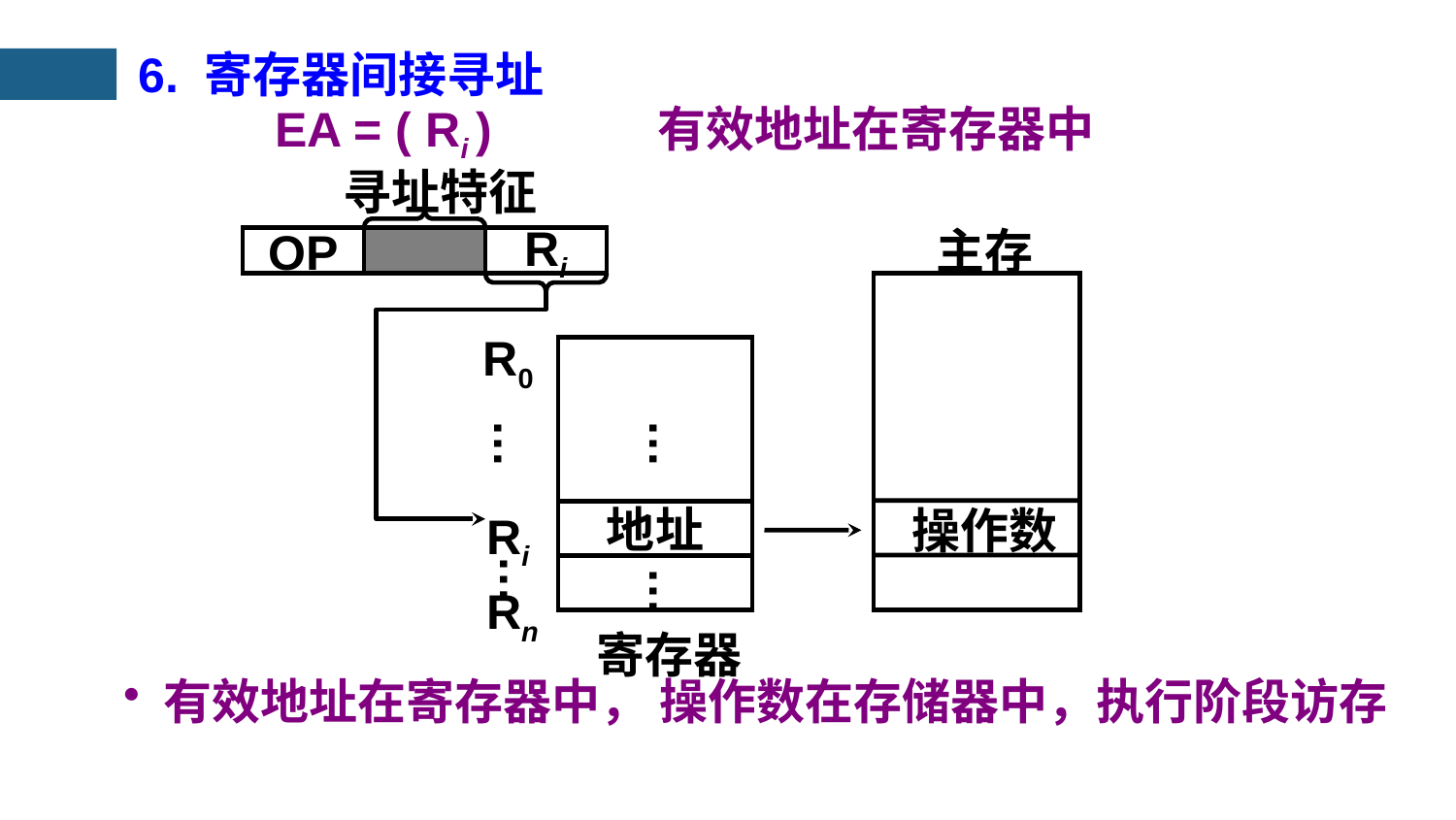

6. 寄存器间接寻址
EA = ( Ri )
有效地址在寄存器中
寻址特征

主存

操作数

OP

Ri

R0

…
…
Ri
地址
…
…

Rn
寄存器

 有效地址在寄存器中， 操作数在存储器中，执行阶段访存